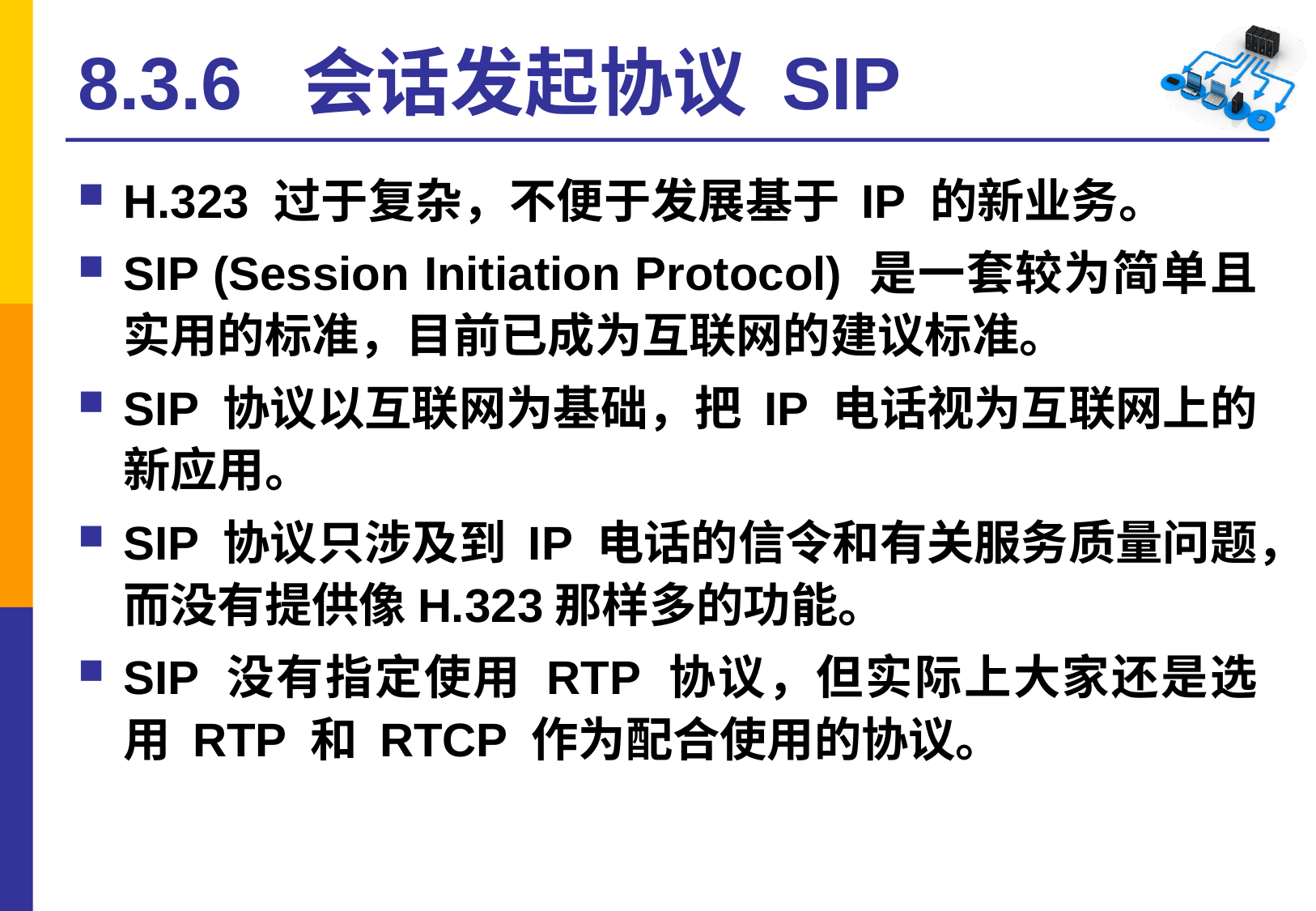

# 8.3.6  会话发起协议 SIP
H.323 过于复杂，不便于发展基于 IP 的新业务。
SIP (Session Initiation Protocol) 是一套较为简单且实用的标准，目前已成为互联网的建议标准。
SIP 协议以互联网为基础，把 IP 电话视为互联网上的新应用。
SIP 协议只涉及到 IP 电话的信令和有关服务质量问题，而没有提供像H.323那样多的功能。
SIP 没有指定使用 RTP 协议，但实际上大家还是选用 RTP 和 RTCP 作为配合使用的协议。